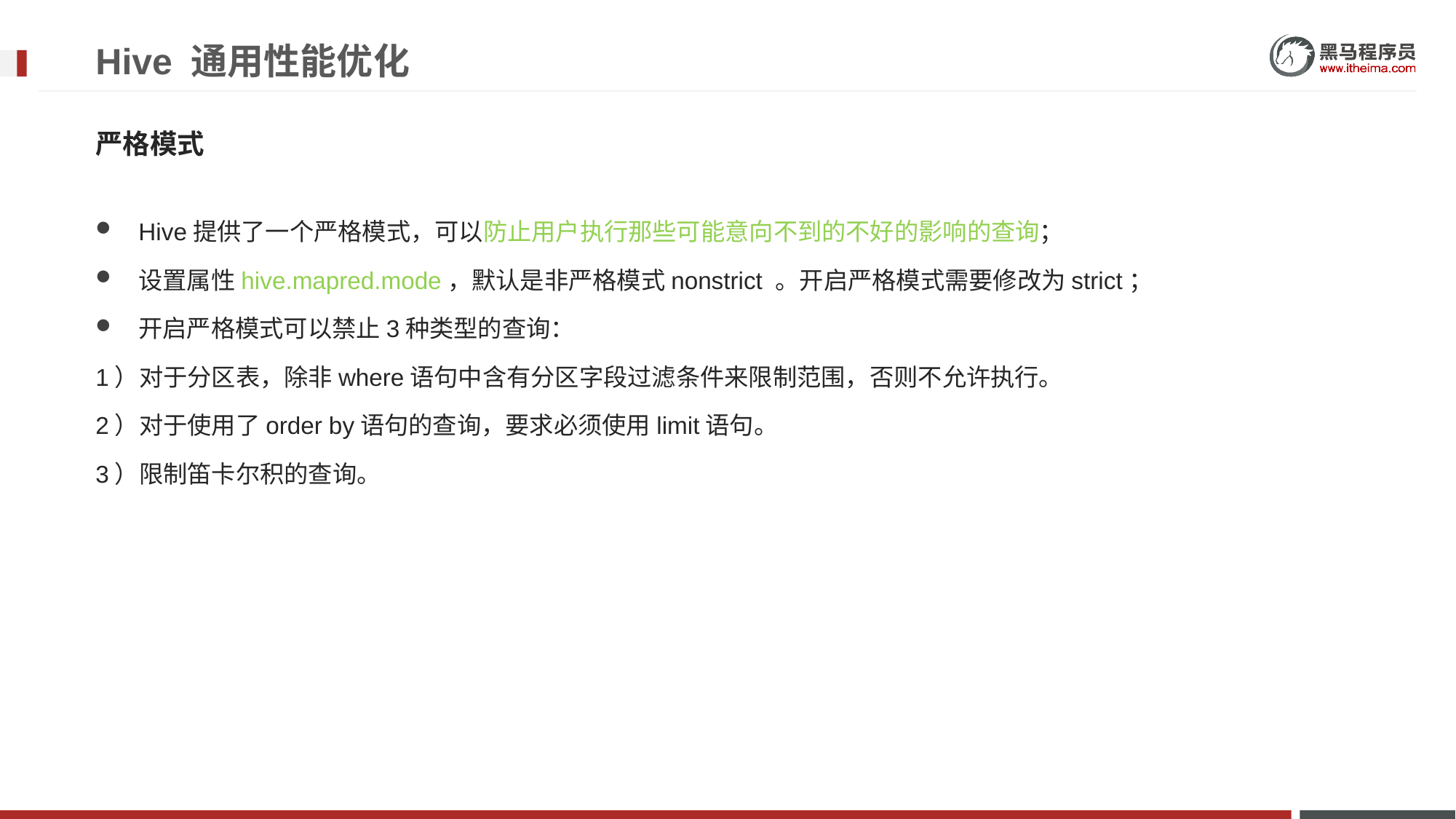

# Hive 通用性能优化
严格模式
Hive提供了一个严格模式，可以防止用户执行那些可能意向不到的不好的影响的查询；
设置属性hive.mapred.mode，默认是非严格模式nonstrict 。开启严格模式需要修改为strict；
开启严格模式可以禁止3种类型的查询：
1）对于分区表，除非where语句中含有分区字段过滤条件来限制范围，否则不允许执行。
2）对于使用了order by语句的查询，要求必须使用limit语句。
3）限制笛卡尔积的查询。